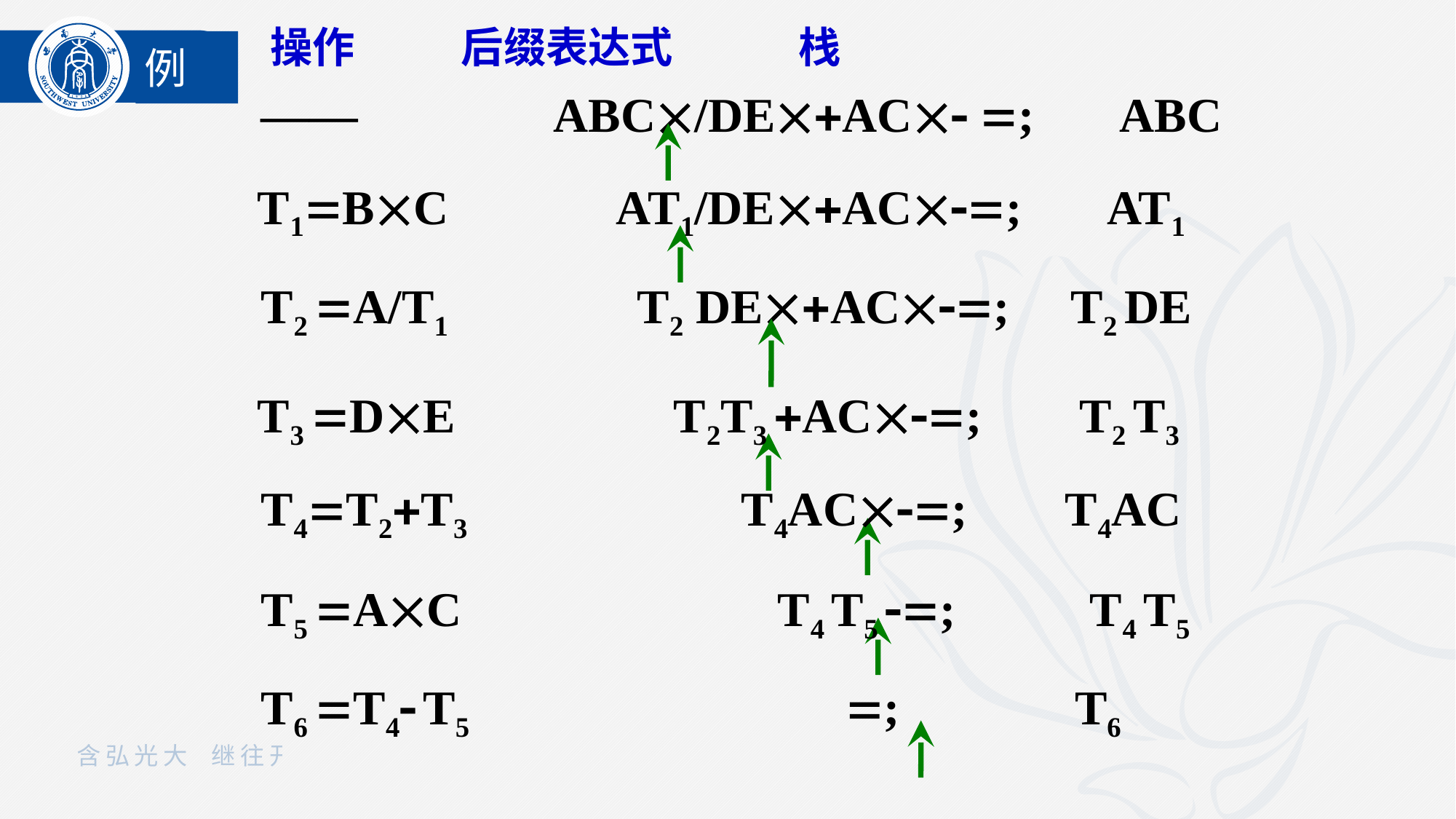

操作           后缀表达式             栈
例
——                ABC×/DE×+AC×− =;       ABC

T1=B×C              AT1/DE×+AC×−=;       AT1

T2 =A/T1                T2 DE×+AC×−=;     T2 DE

T3 =D×E                  T2T3 +AC×−=;        T2 T3

T4=T2+T3                       T4AC×−=;        T4AC

T5 =A×C                          T4 T5 −=;           T4 T5

T6 =T4− T5                                                     =;      T6